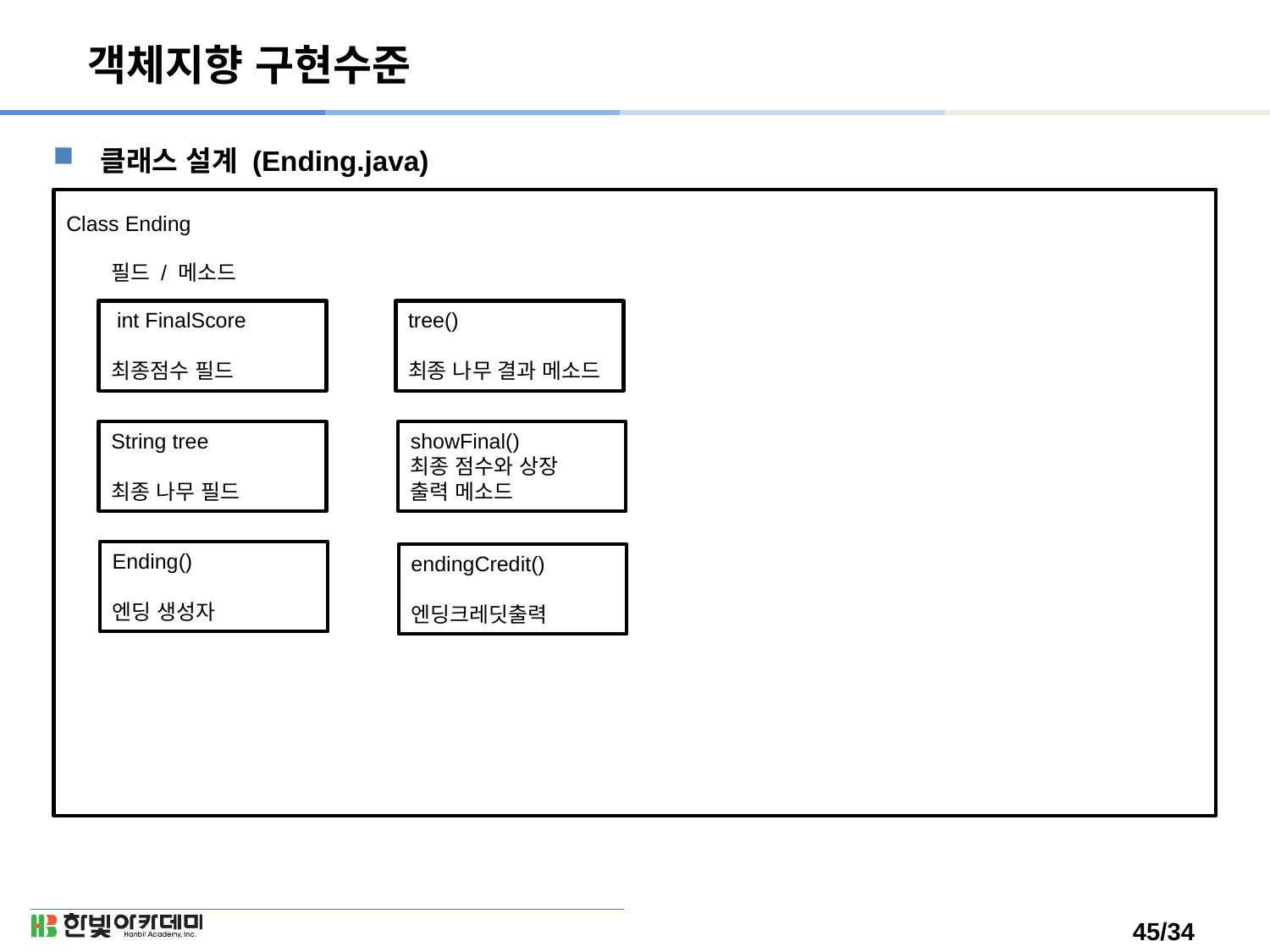

# 객체지향 구현수준
클래스 설계 (Ending.java)

Class Ending
필드 / 메소드

 int FinalScore

최종점수 필드

tree()

최종 나무 결과 메소드

showFinal()
최종 점수와 상장 출력 메소드

String tree

최종 나무 필드

Ending()

엔딩 생성자

endingCredit()

엔딩크레딧출력